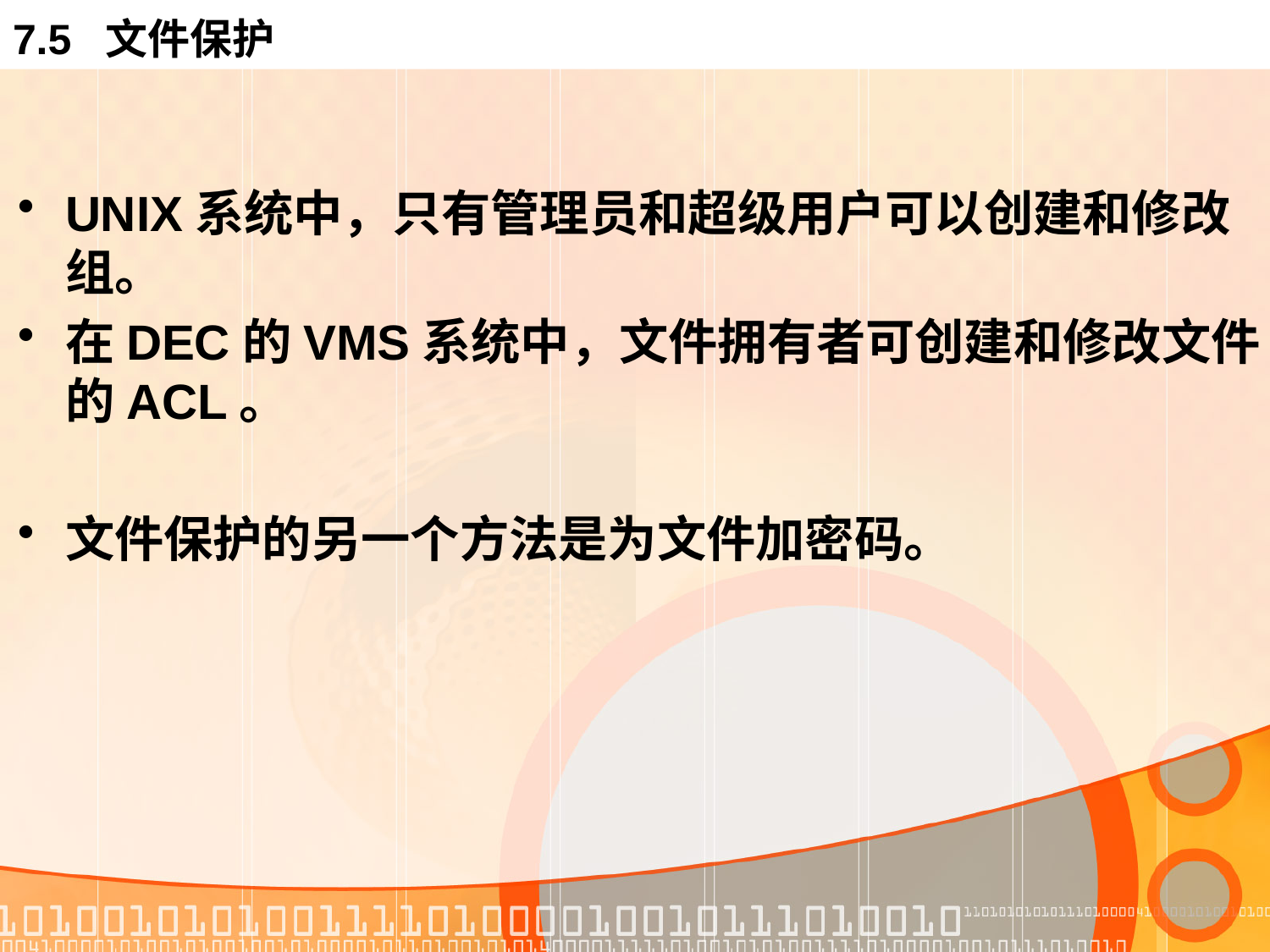

# 7.5  文件保护
UNIX系统中，只有管理员和超级用户可以创建和修改组。
在DEC的VMS系统中，文件拥有者可创建和修改文件的ACL。

文件保护的另一个方法是为文件加密码。